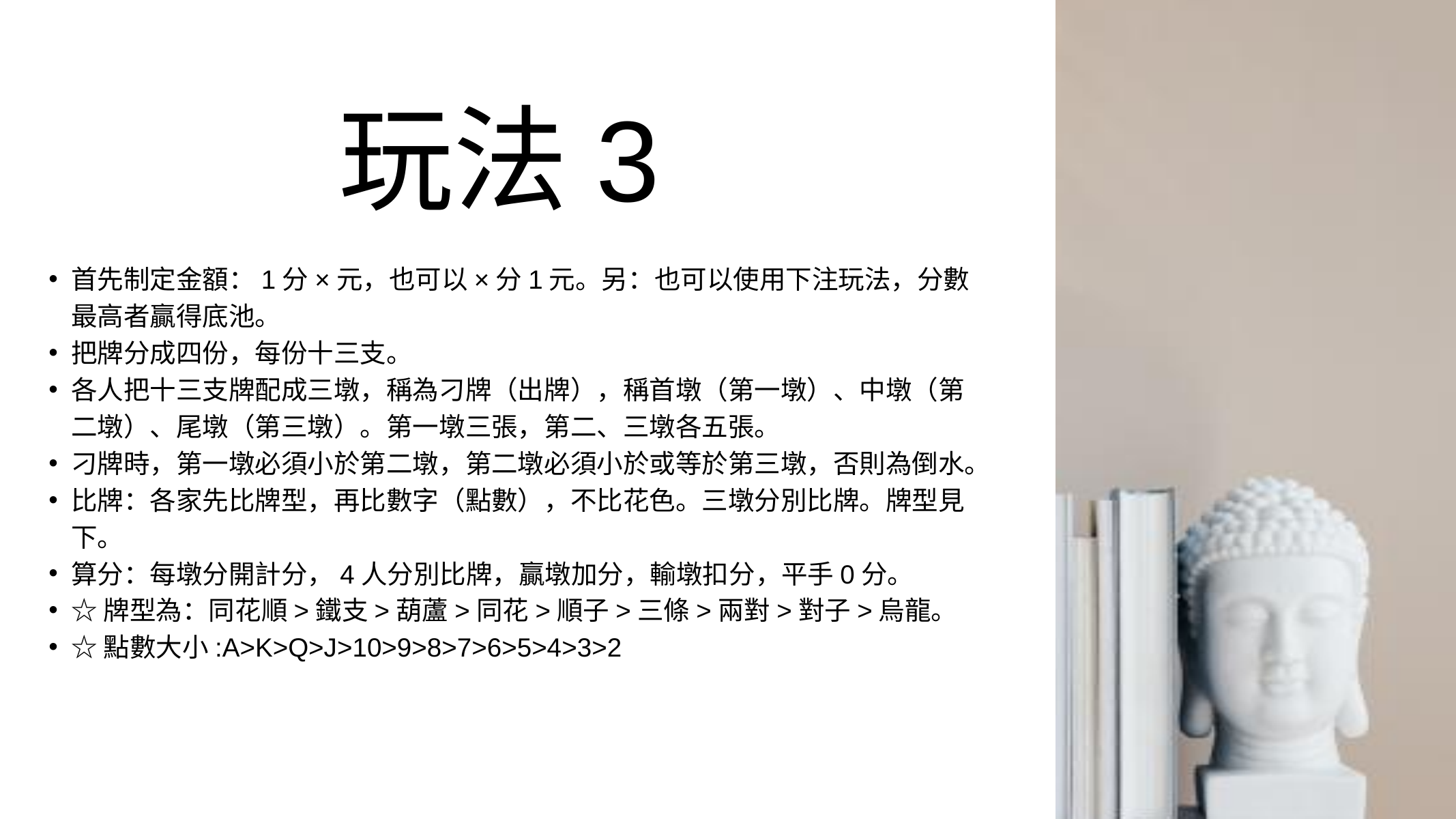

玩法3
首先制定金額：1分×元，也可以×分1元。另：也可以使用下注玩法，分數最高者贏得底池。
把牌分成四份，每份十三支。
各人把十三支牌配成三墩，稱為刁牌（出牌），稱首墩（第一墩）、中墩（第二墩）、尾墩（第三墩）。第一墩三張，第二、三墩各五張。
刁牌時，第一墩必須小於第二墩，第二墩必須小於或等於第三墩，否則為倒水。
比牌：各家先比牌型，再比數字（點數），不比花色。三墩分別比牌。牌型見下。
算分：每墩分開計分，4人分別比牌，贏墩加分，輸墩扣分，平手0分。
☆牌型為：同花順>鐵支>葫蘆>同花>順子>三條>兩對>對子>烏龍。
☆點數大小:A>K>Q>J>10>9>8>7>6>5>4>3>2